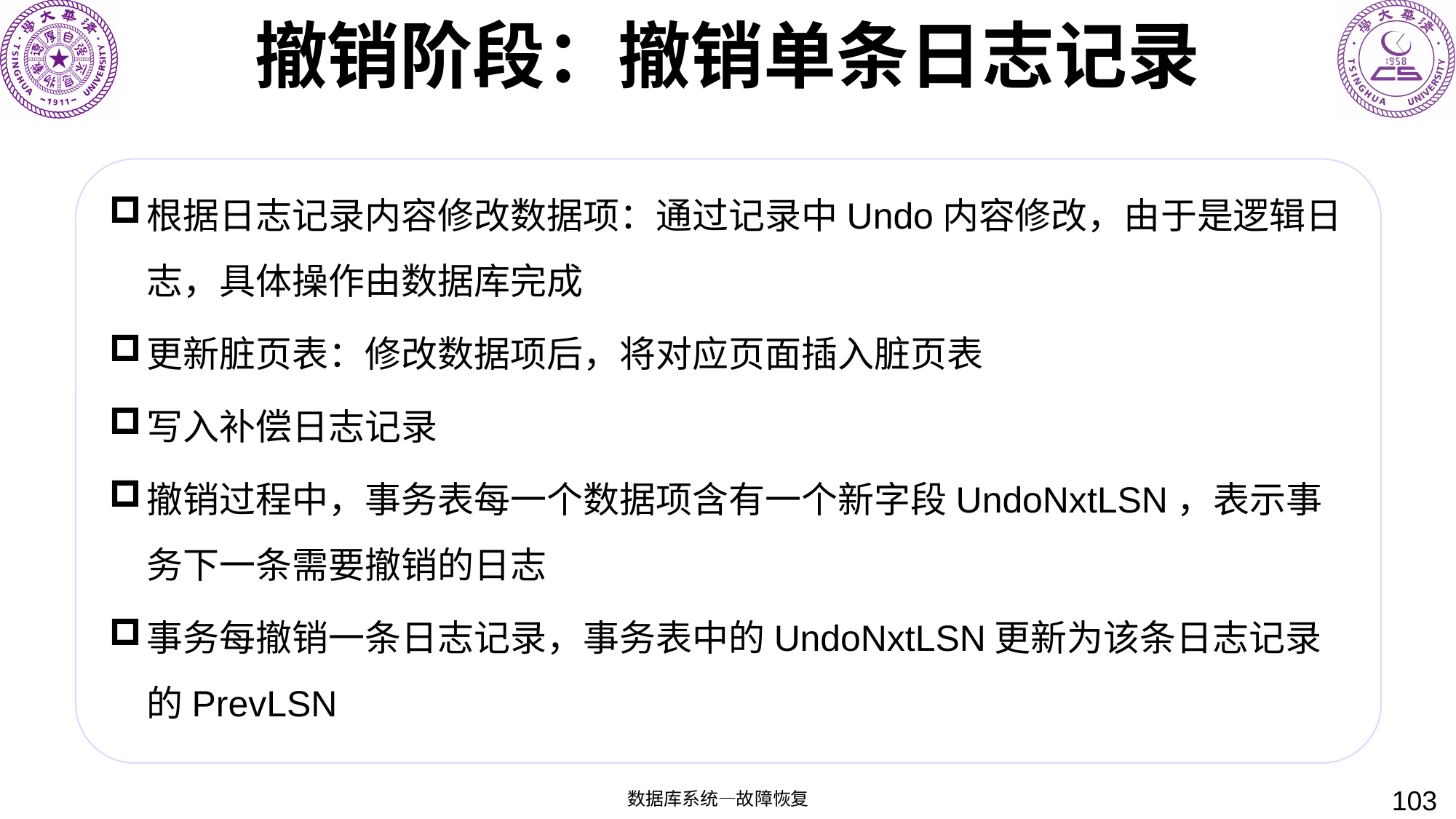

# 撤销阶段：撤销单条日志记录

根据日志记录内容修改数据项：通过记录中Undo内容修改，由于是逻辑日志，具体操作由数据库完成
更新脏页表：修改数据项后，将对应页面插入脏页表
写入补偿日志记录
撤销过程中，事务表每一个数据项含有一个新字段UndoNxtLSN，表示事务下一条需要撤销的日志
事务每撤销一条日志记录，事务表中的UndoNxtLSN更新为该条日志记录的PrevLSN

103
数据库系统—故障恢复